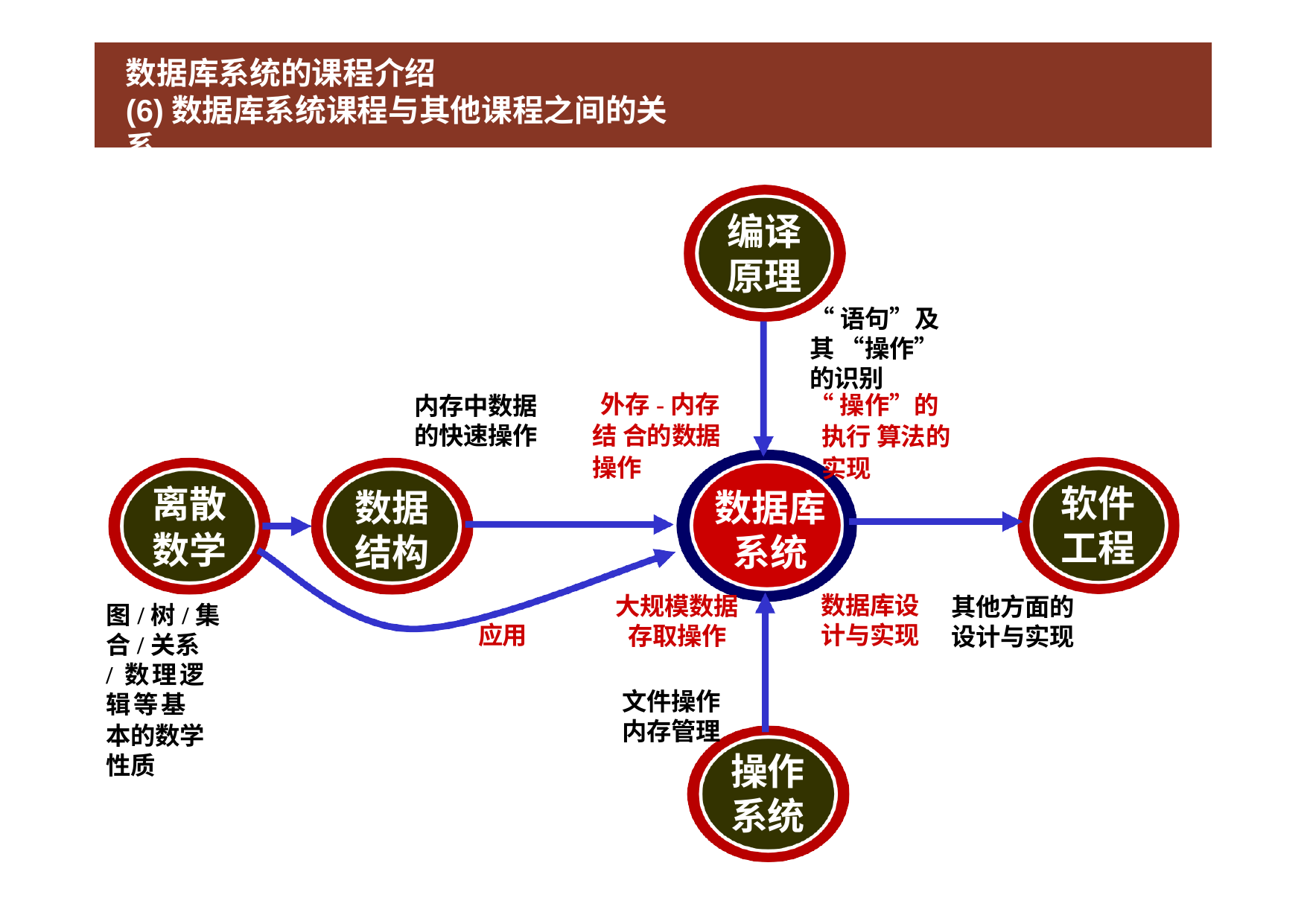

# 数据库系统的课程介绍 (6)数据库系统课程与其他课程之间的关系

编译 原理
“语句”及其 “操作”的识别
外存-内存结 合的数据操作
“操作”的执行 算法的实现
内存中数据 的快速操作
数据库 系统
软件 工程
其他方面的 设计与实现
数据库设 计与实现
离散
数学
图/树/集合/关系
/ 数理逻辑等基
本的数学性质
数据 结构
数据库 系统
数据结构
大规模数据 存取操作
文件操作 内存管理
操作 系统
应用